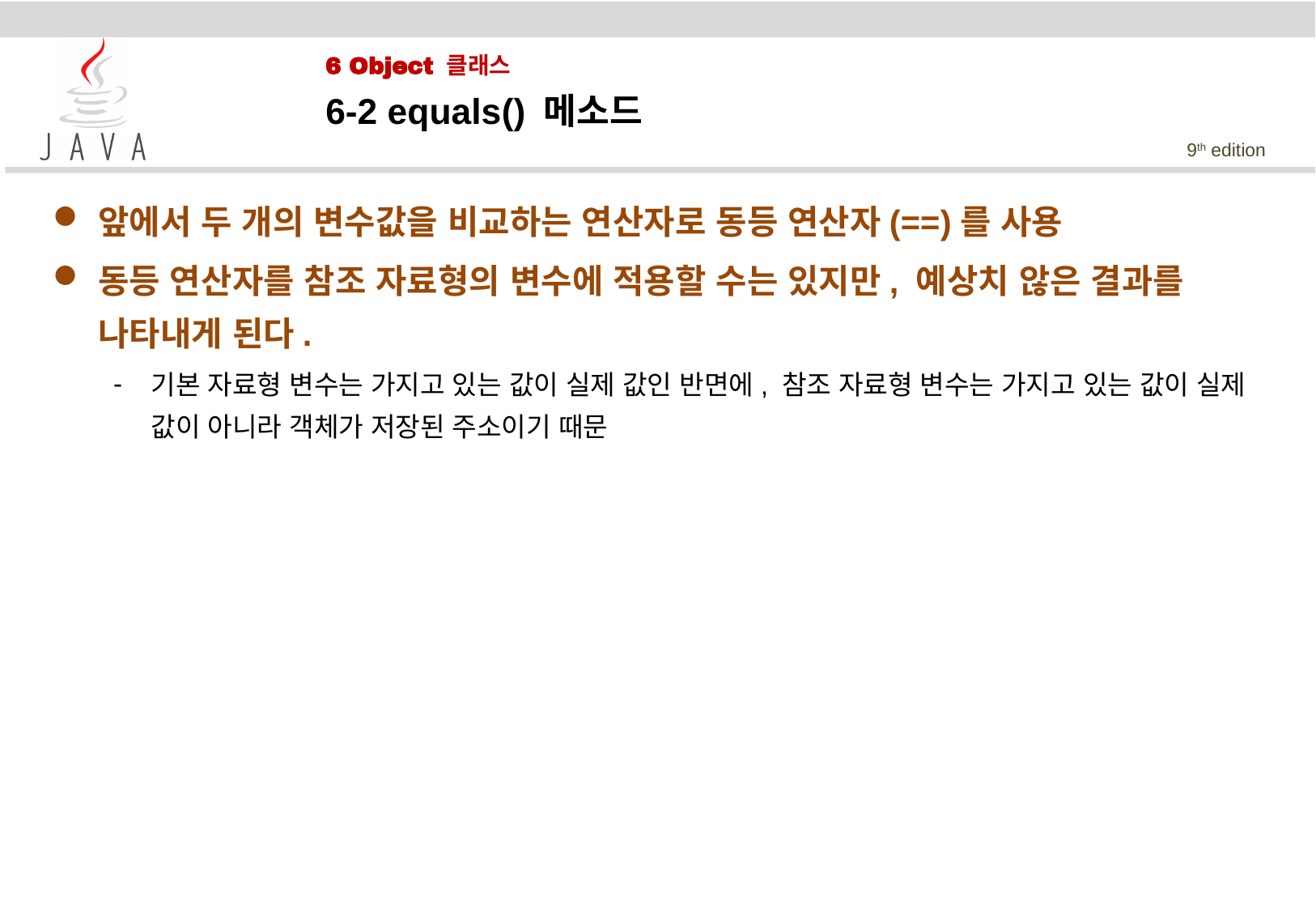

# 6 Object 클래스
6-2 equals() 메소드
앞에서 두 개의 변수값을 비교하는 연산자로 동등 연산자(==)를 사용
동등 연산자를 참조 자료형의 변수에 적용할 수는 있지만, 예상치 않은 결과를 나타내게 된다.
기본 자료형 변수는 가지고 있는 값이 실제 값인 반면에, 참조 자료형 변수는 가지고 있는 값이 실제 값이 아니라 객체가 저장된 주소이기 때문